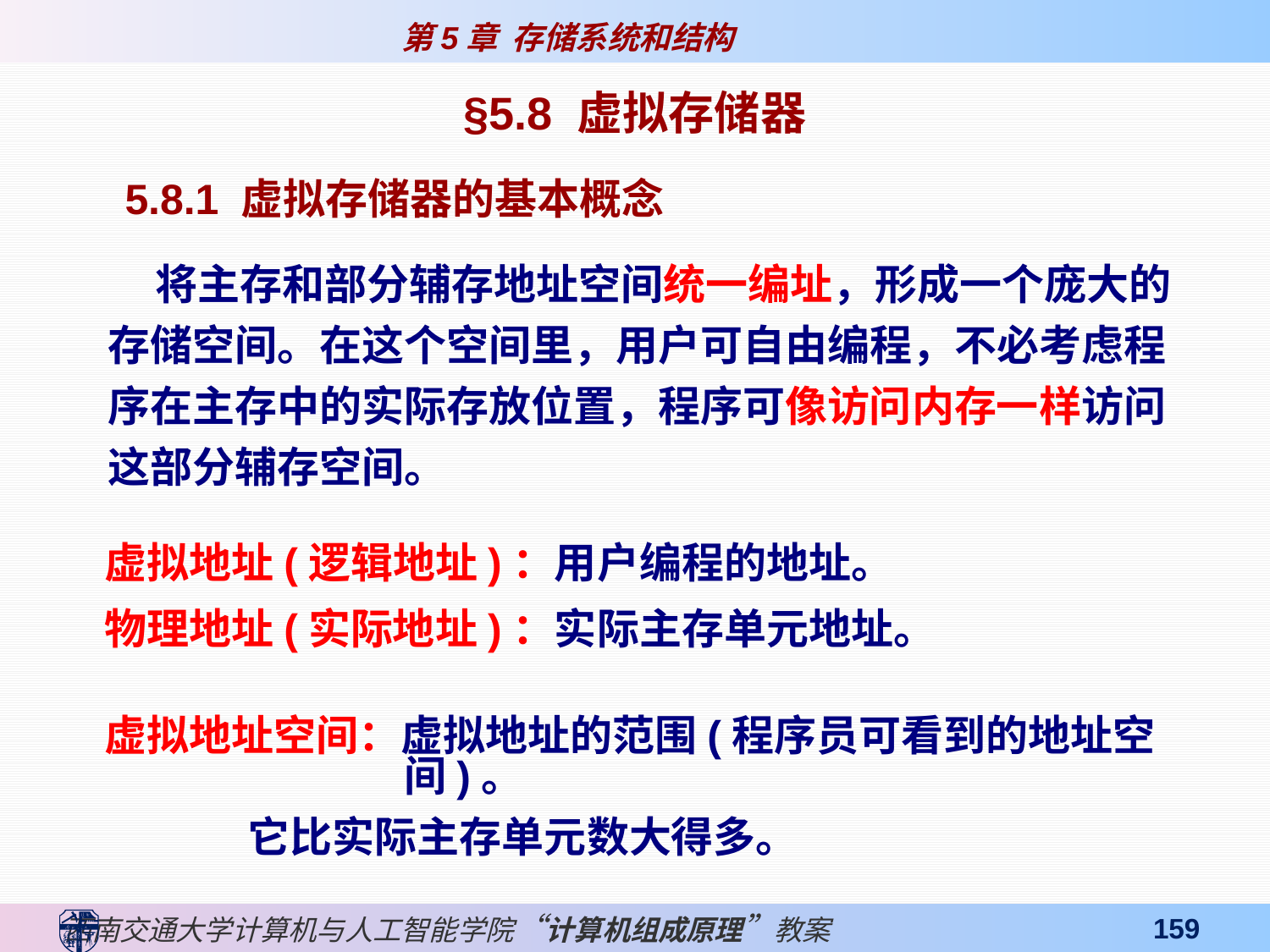

§5.8 虚拟存储器
5.8.1 虚拟存储器的基本概念
    将主存和部分辅存地址空间统一编址，形成一个庞大的存储空间。在这个空间里，用户可自由编程，不必考虑程序在主存中的实际存放位置，程序可像访问内存一样访问这部分辅存空间。
虚拟地址(逻辑地址)：用户编程的地址。
物理地址(实际地址)：实际主存单元地址。

虚拟地址空间：虚拟地址的范围(程序员可看到的地址空间)。
              它比实际主存单元数大得多。